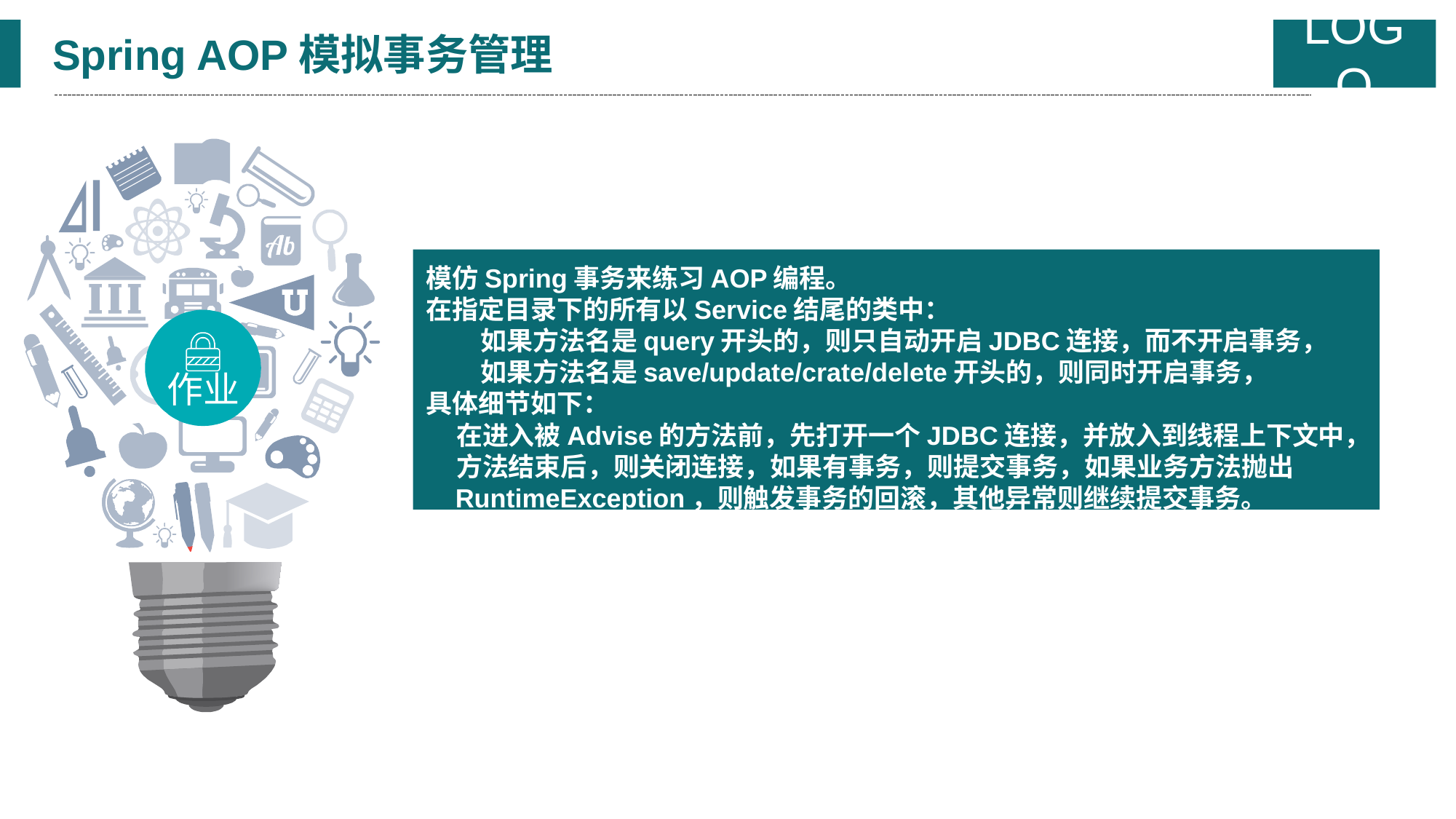

Spring AOP模拟事务管理

模仿Spring事务来练习AOP编程。
在指定目录下的所有以Service结尾的类中：
        如果方法名是query开头的，则只自动开启JDBC连接，而不开启事务，
        如果方法名是save/update/crate/delete开头的，则同时开启事务，
具体细节如下：
    在进入被Advise的方法前，先打开一个JDBC连接，并放入到线程上下文中，
    方法结束后，则关闭连接，如果有事务，则提交事务，如果业务方法抛出
    RuntimeException，则触发事务的回滚，其他异常则继续提交事务。

作业